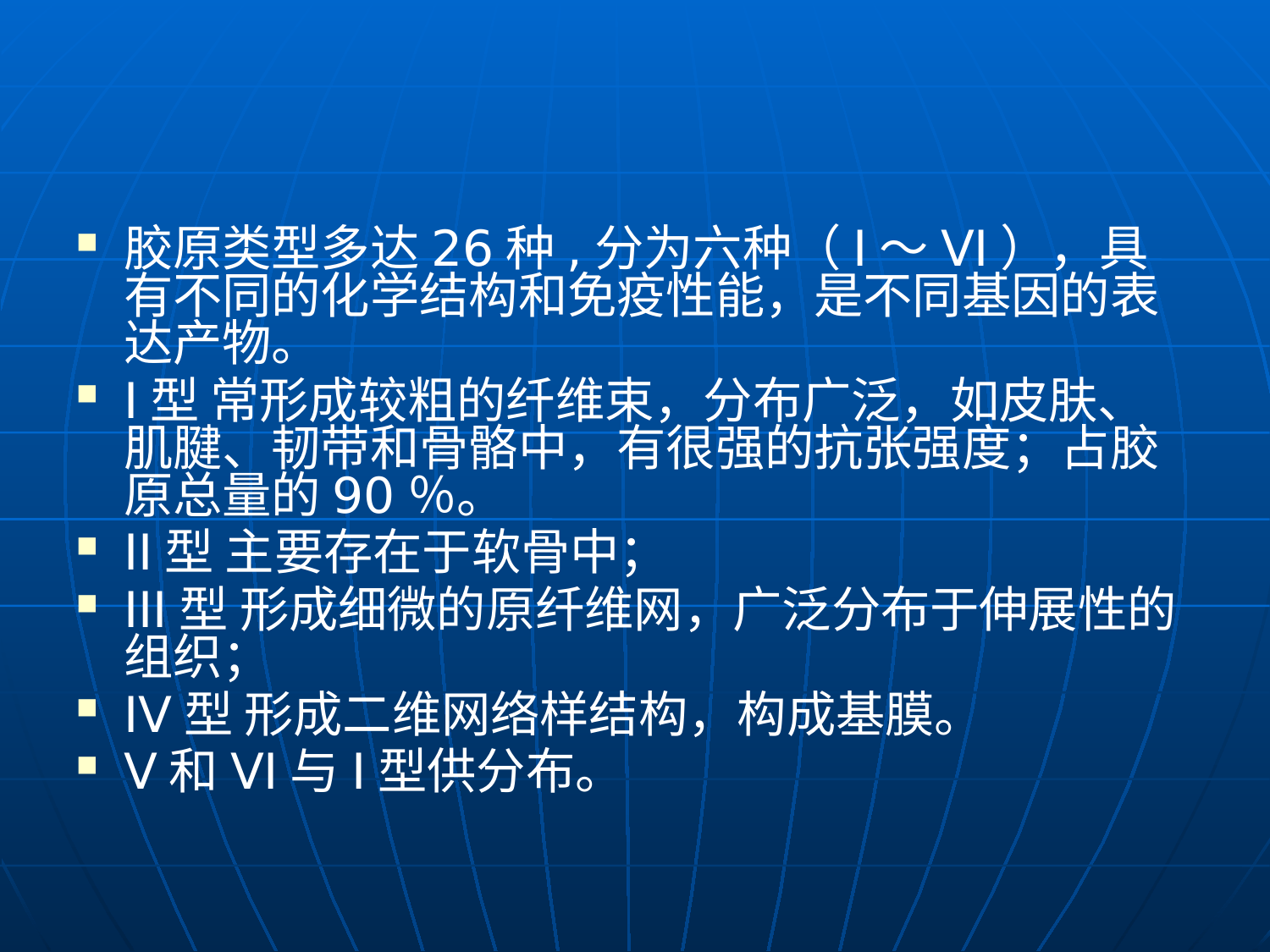

#
胶原类型多达26种,分为六种（I～VI），具有不同的化学结构和免疫性能，是不同基因的表达产物。
I型 常形成较粗的纤维束，分布广泛，如皮肤、肌腱、韧带和骨骼中，有很强的抗张强度；占胶原总量的90％。
II型 主要存在于软骨中；
III型 形成细微的原纤维网，广泛分布于伸展性的组织；
IV型 形成二维网络样结构，构成基膜。
V和VI与I型供分布。
恍砧赐噬巾悯口翠撞够胯黍芋蓬刀彭葬桶酚猛缅穴夺麦邵崔邱酪薛叶诊哗细胞的社会联系课件细胞的社会联系课件